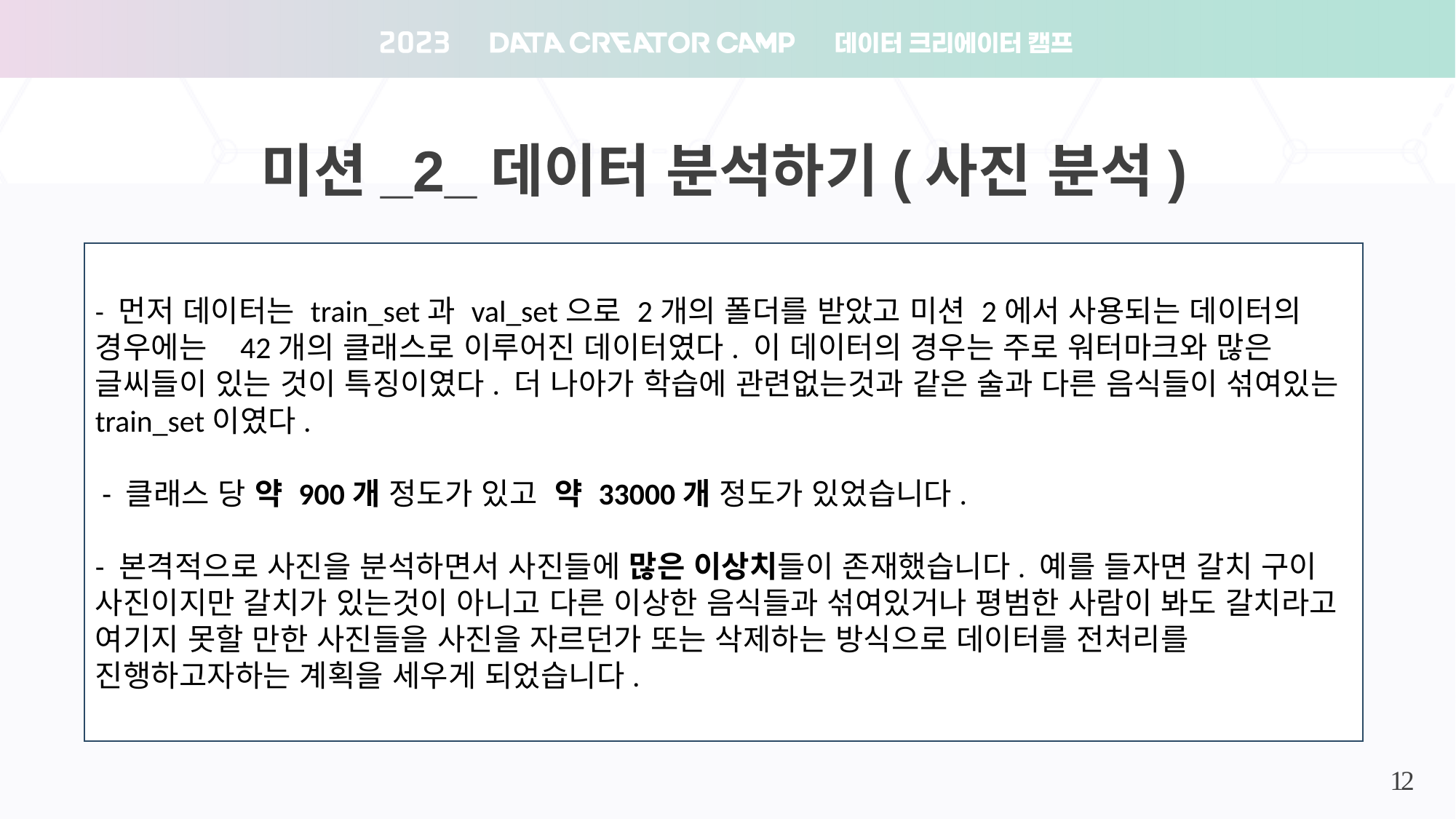

미션_2_데이터 분석하기(사진 분석)
- 먼저 데이터는 train_set과 val_set으로 2개의 폴더를 받았고 미션 2에서 사용되는 데이터의 경우에는   42개의 클래스로 이루어진 데이터였다. 이 데이터의 경우는 주로 워터마크와 많은 글씨들이 있는 것이 특징이였다. 더 나아가 학습에 관련없는것과 같은 술과 다른 음식들이 섞여있는  train_set이였다.

 - 클래스 당 약 900개 정도가 있고  약 33000개 정도가 있었습니다.

- 본격적으로 사진을 분석하면서 사진들에 많은 이상치들이 존재했습니다. 예를 들자면 갈치 구이 사진이지만 갈치가 있는것이 아니고 다른 이상한 음식들과 섞여있거나 평범한 사람이 봐도 갈치라고 여기지 못할 만한 사진들을 사진을 자르던가 또는 삭제하는 방식으로 데이터를 전처리를 진행하고자하는 계획을 세우게 되었습니다.
12